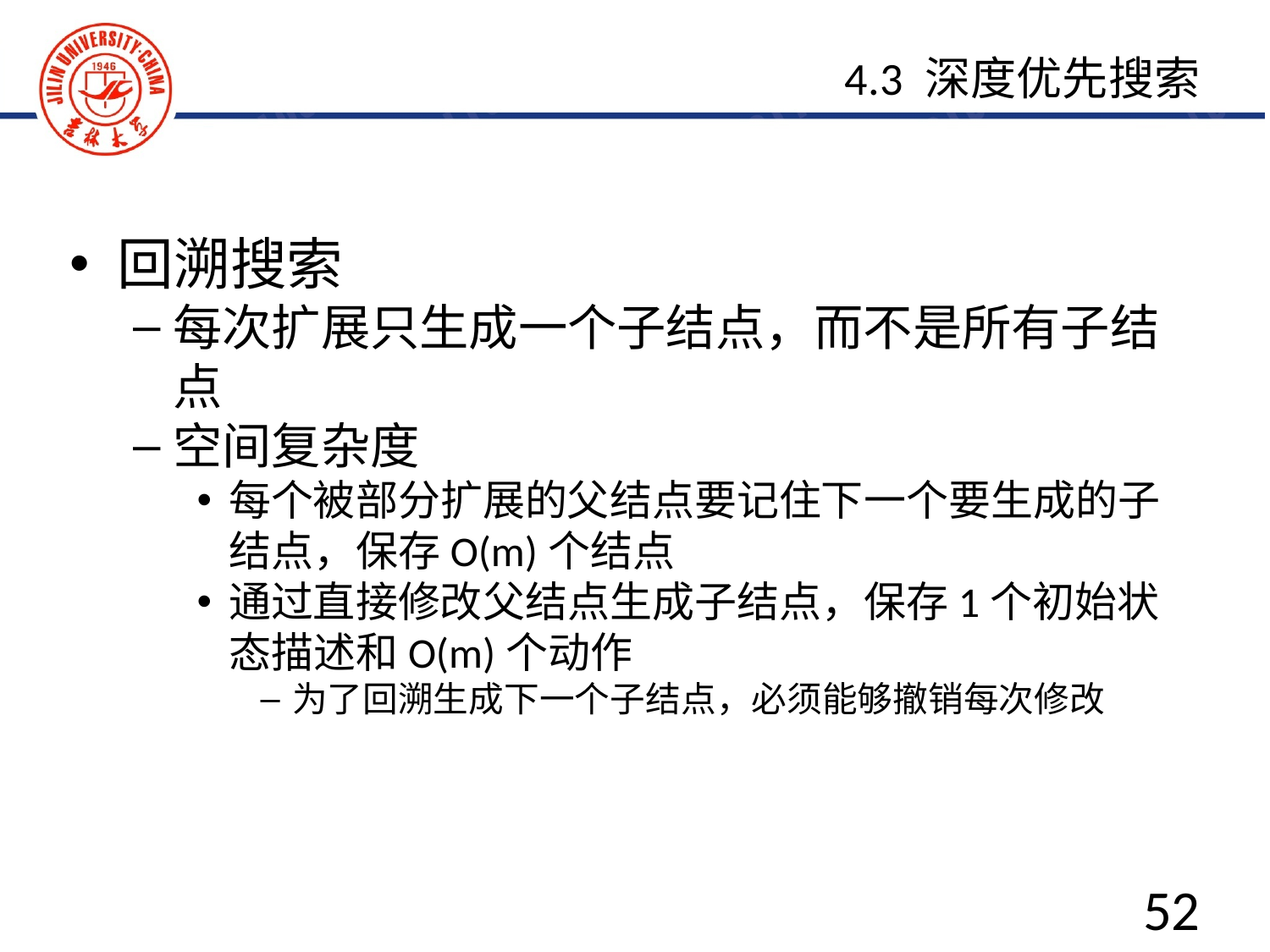

4.3 深度优先搜索
回溯搜索
每次扩展只生成一个子结点，而不是所有子结点
空间复杂度
每个被部分扩展的父结点要记住下一个要生成的子结点，保存O(m)个结点
通过直接修改父结点生成子结点，保存1个初始状态描述和O(m)个动作
为了回溯生成下一个子结点，必须能够撤销每次修改
52